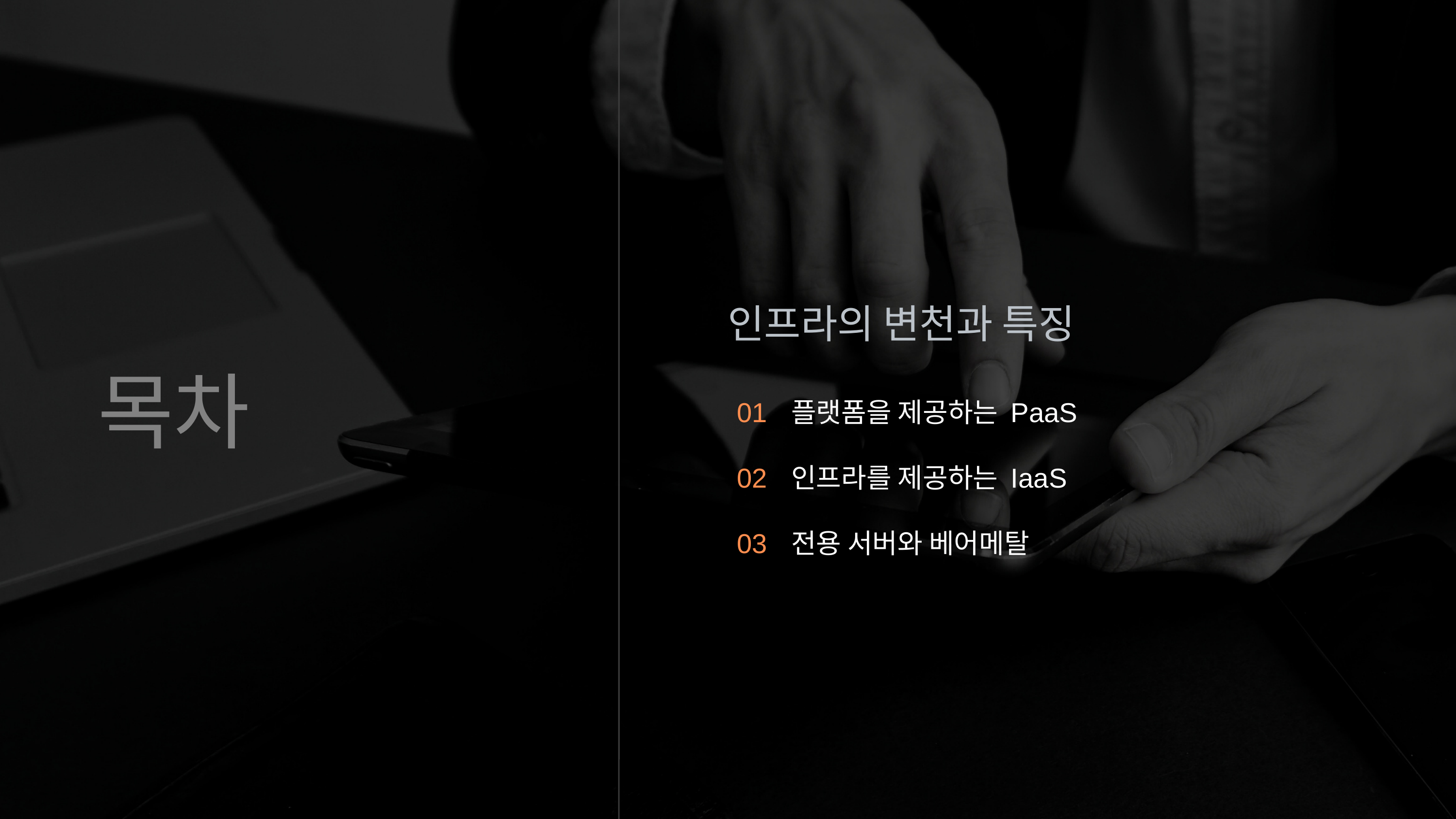

인프라의 변천과 특징

목차
01
플랫폼을 제공하는 PaaS

02
인프라를 제공하는 IaaS
03
전용 서버와 베어메탈